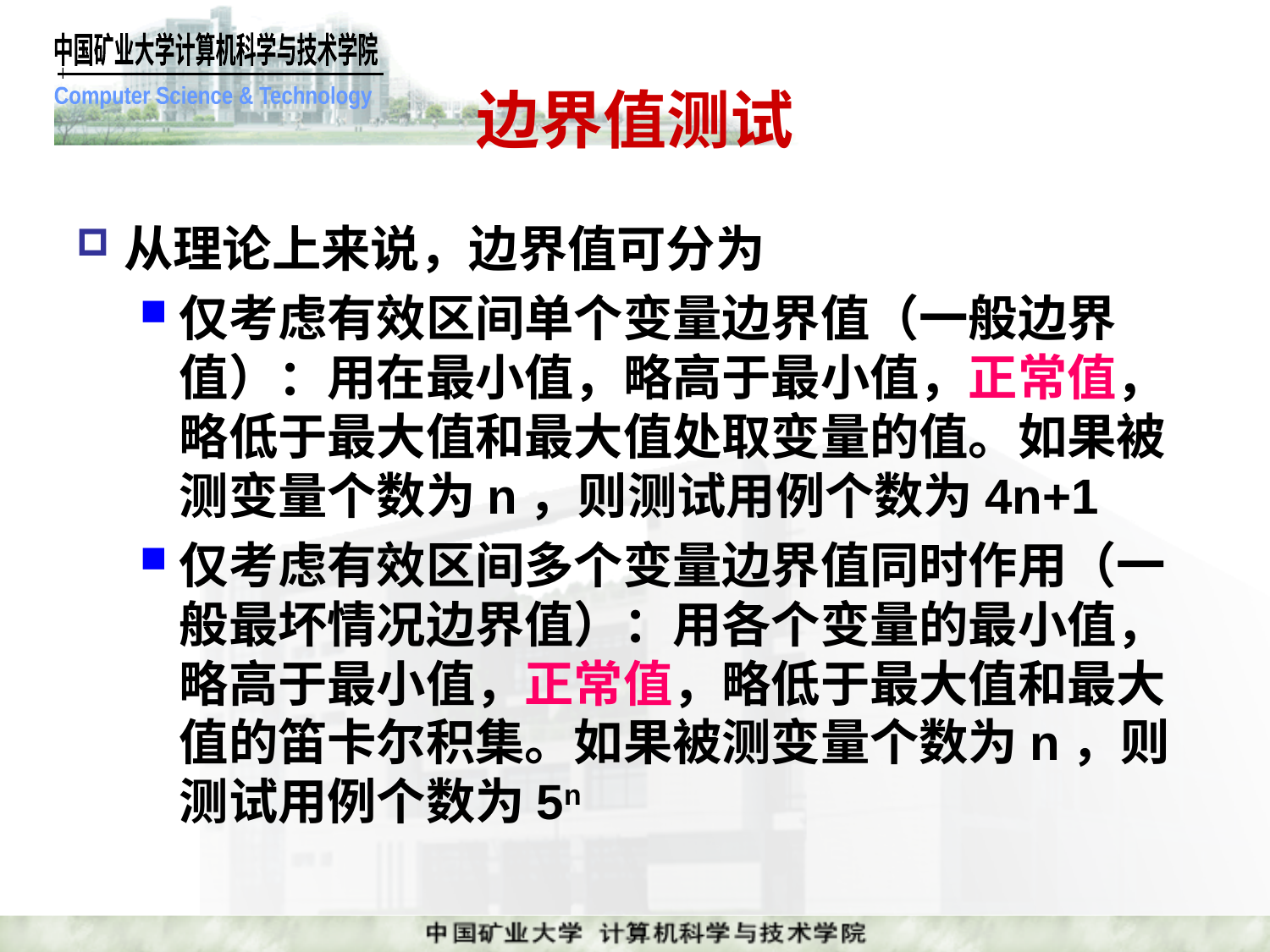

# 边界值测试
从理论上来说，边界值可分为
仅考虑有效区间单个变量边界值（一般边界值）：用在最小值，略高于最小值，正常值，略低于最大值和最大值处取变量的值。如果被测变量个数为n，则测试用例个数为4n+1
仅考虑有效区间多个变量边界值同时作用（一般最坏情况边界值）：用各个变量的最小值，略高于最小值，正常值，略低于最大值和最大值的笛卡尔积集。如果被测变量个数为n，则测试用例个数为5n